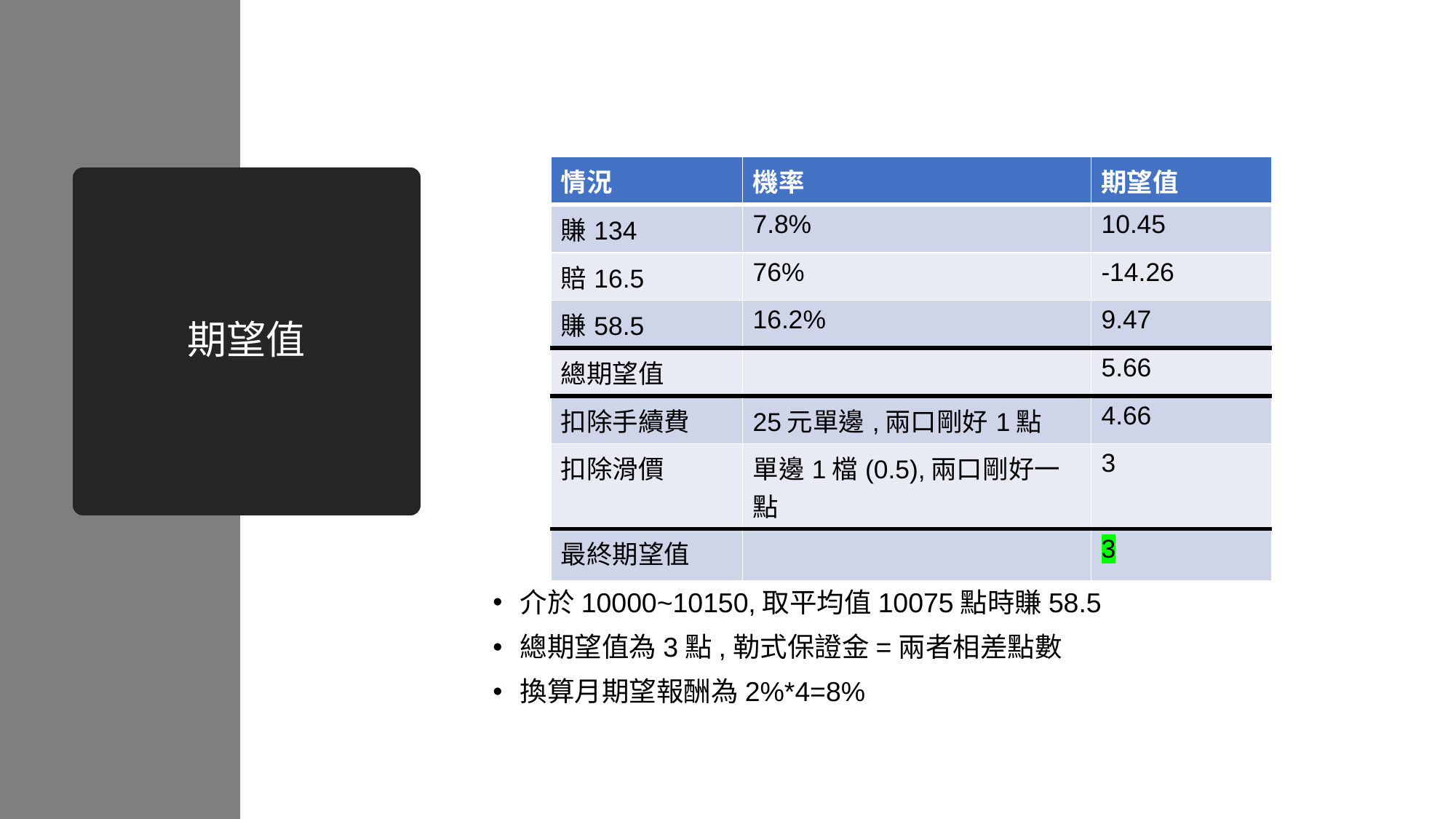

| 情況 | 機率 | 期望值 |
| --- | --- | --- |
| 賺134 | 7.8% | 10.45 |
| 賠16.5 | 76% | -14.26 |
| 賺58.5 | 16.2% | 9.47 |
| 總期望值 |  | 5.66 |
| 扣除手續費 | 25元單邊,兩口剛好1點 | 4.66 |
| 扣除滑價 | 單邊1檔(0.5),兩口剛好一點 | 3 |
| 最終期望值 |  | 3 |
# 期望值
介於10000~10150,取平均值10075點時賺58.5
總期望值為3點,勒式保證金=兩者相差點數
換算月期望報酬為2%*4=8%